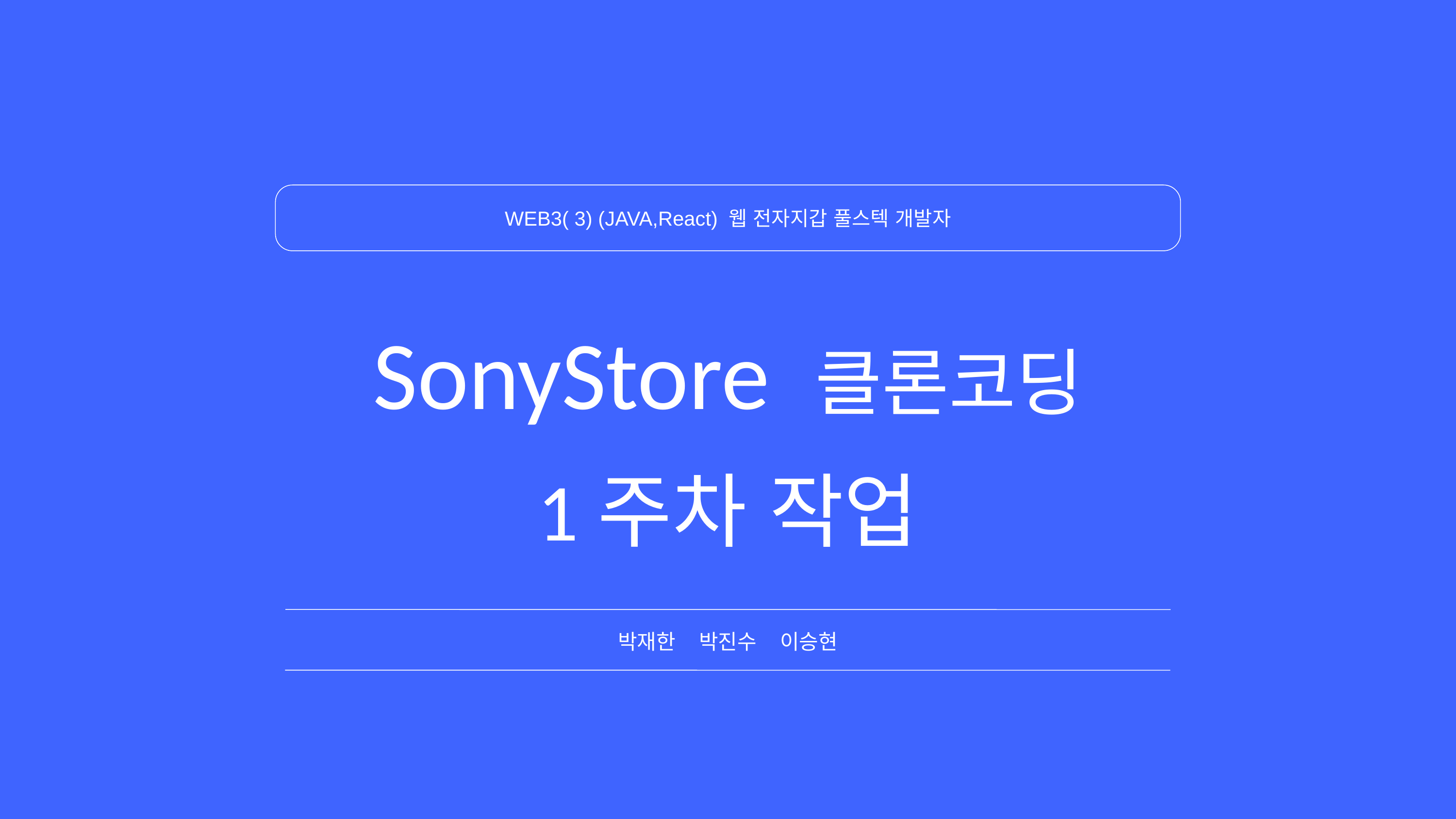

WEB3( 3) (JAVA,React) 웹 전자지갑 풀스텍 개발자
SonyStore 클론코딩
1주차 작업

박재한    박진수    이승현